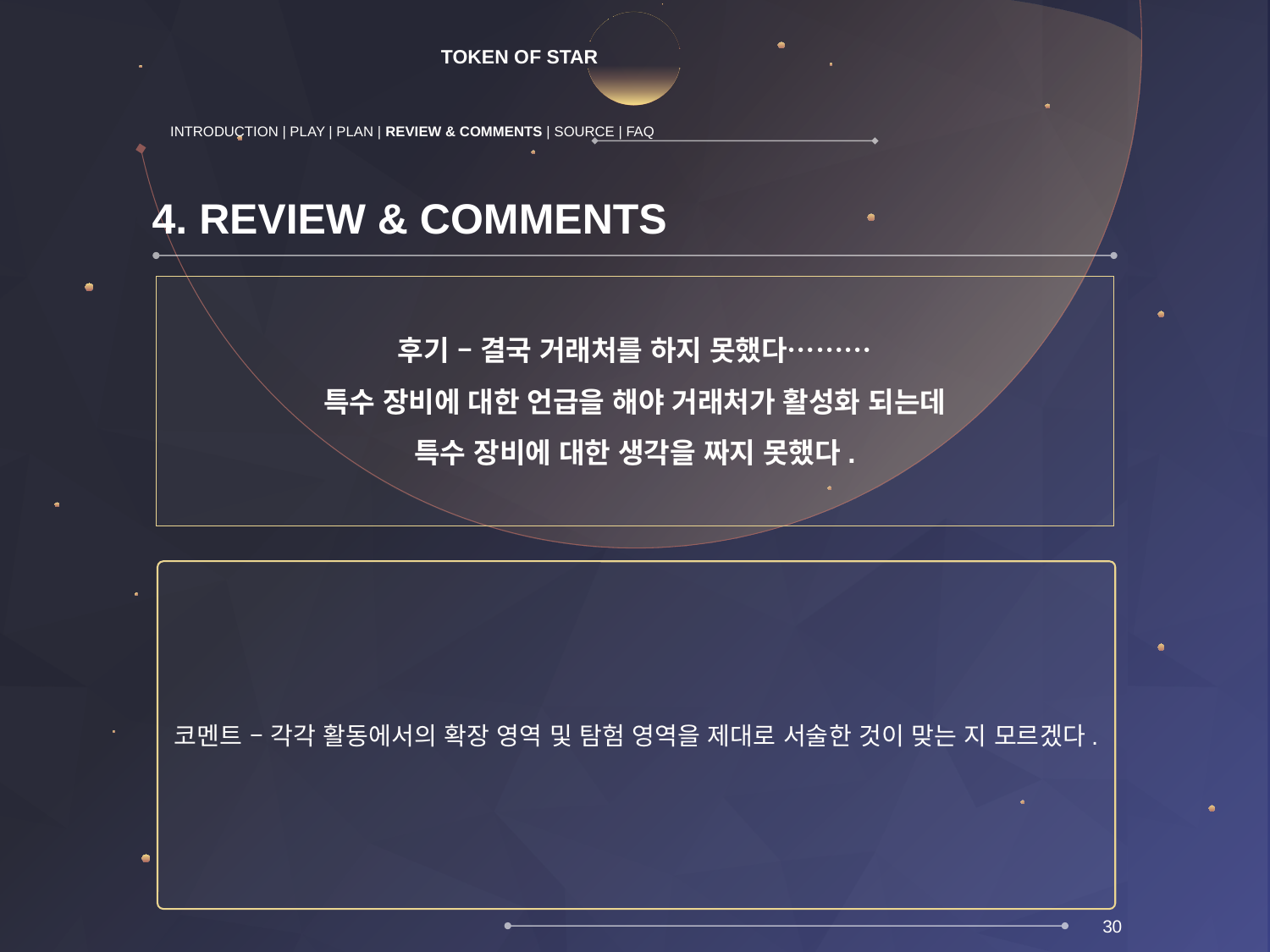

# TOKEN OF STAR
INTRODUCTION | PLAY | PLAN | REVIEW & COMMENTS | SOURCE | FAQ
4. REVIEW & COMMENTS
후기 – 결국 거래처를 하지 못했다………
특수 장비에 대한 언급을 해야 거래처가 활성화 되는데
특수 장비에 대한 생각을 짜지 못했다.
코멘트 – 각각 활동에서의 확장 영역 및 탐험 영역을 제대로 서술한 것이 맞는 지 모르겠다.
30